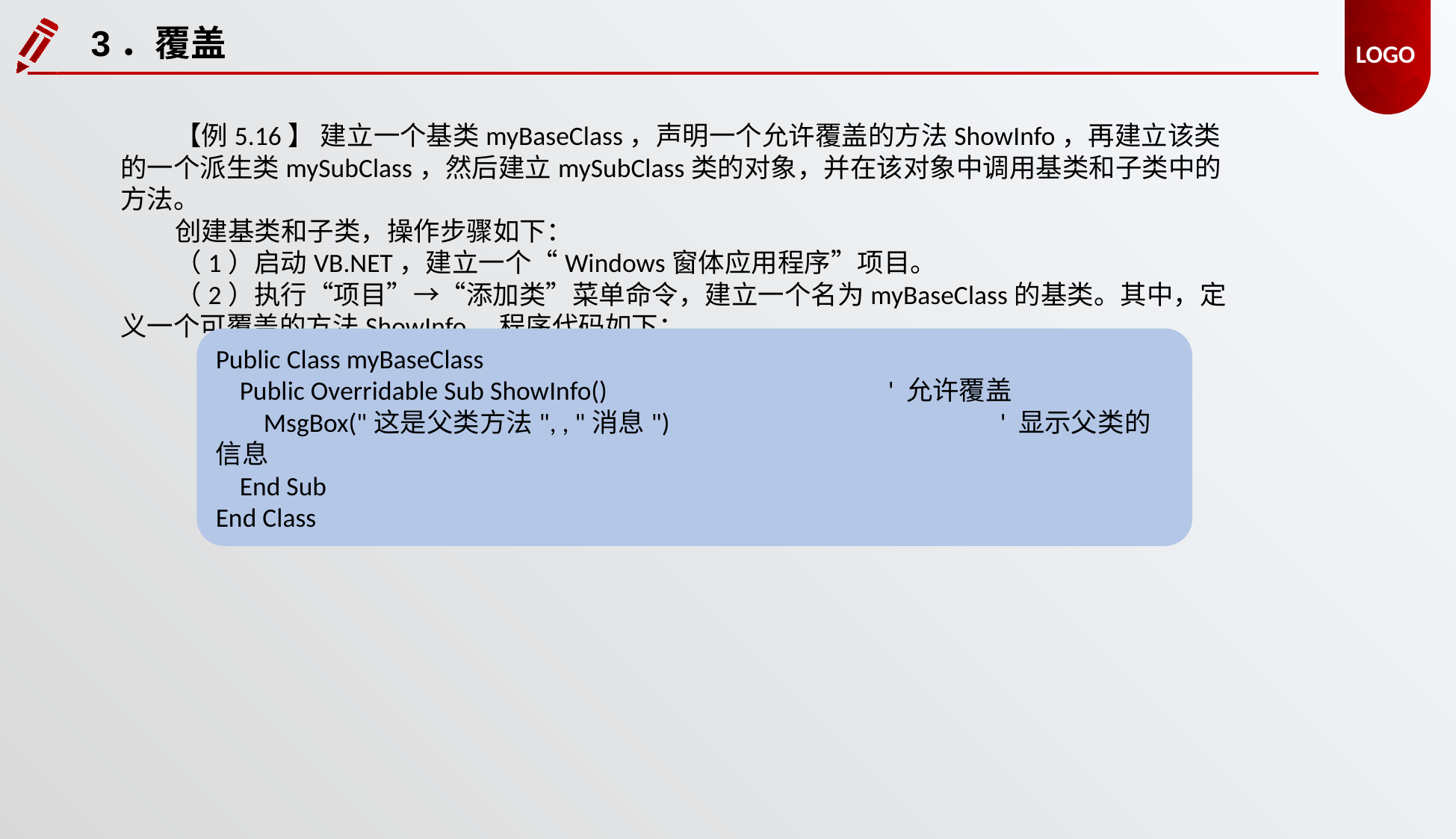

3．覆盖
【例5.16】 建立一个基类myBaseClass，声明一个允许覆盖的方法ShowInfo，再建立该类的一个派生类mySubClass，然后建立mySubClass类的对象，并在该对象中调用基类和子类中的方法。
创建基类和子类，操作步骤如下：
（1）启动VB.NET，建立一个“Windows窗体应用程序”项目。
（2）执行“项目”→“添加类”菜单命令，建立一个名为myBaseClass的基类。其中，定义一个可覆盖的方法ShowInfo，程序代码如下：
Public Class myBaseClass
    Public Overridable Sub ShowInfo() 			' 允许覆盖
        MsgBox("这是父类方法", , "消息") 			' 显示父类的信息
    End Sub
End Class